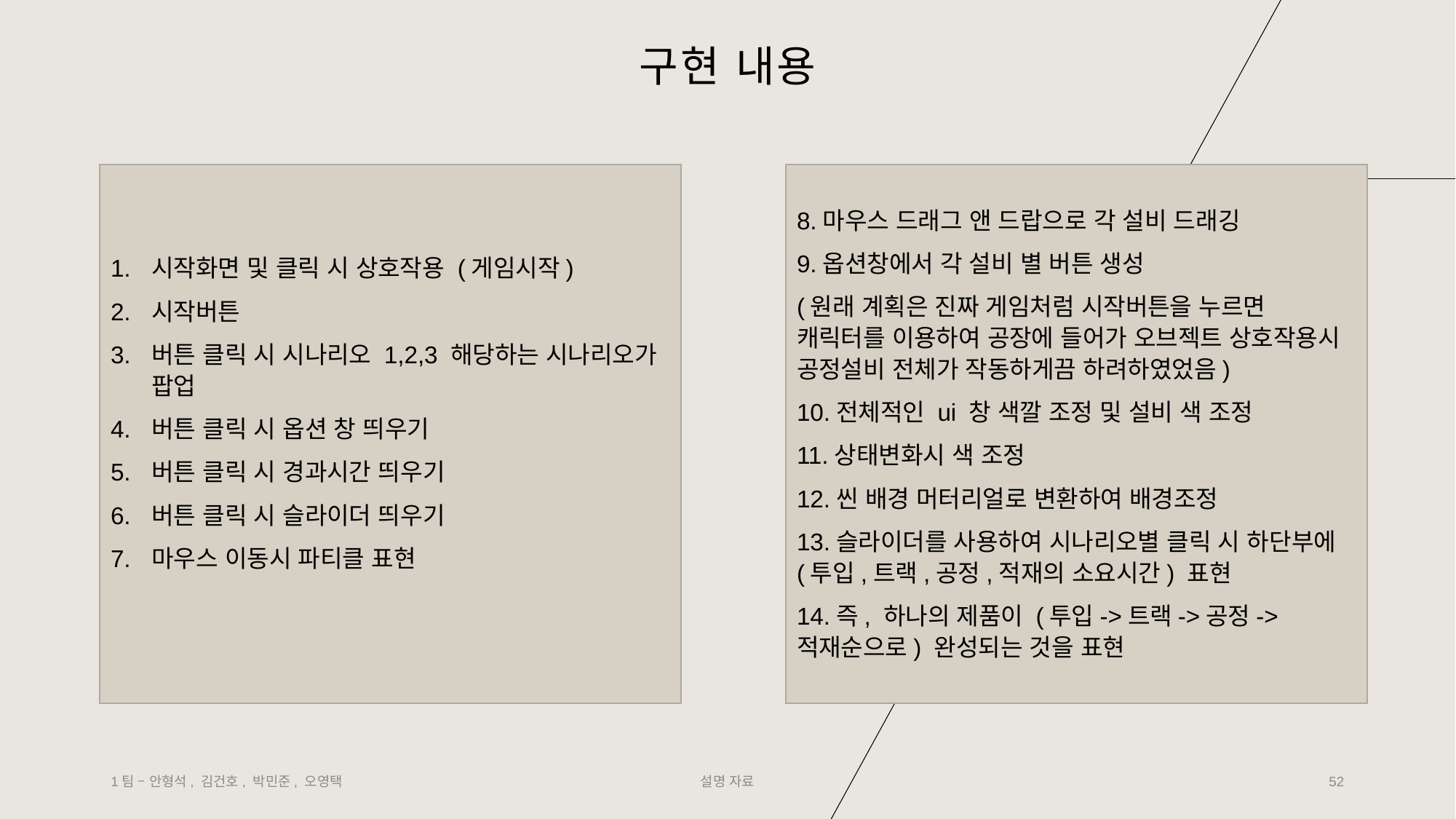

# 구현 내용
시작화면 및 클릭 시 상호작용 (게임시작)
시작버튼
버튼 클릭 시 시나리오 1,2,3 해당하는 시나리오가 팝업
버튼 클릭 시 옵션 창 띄우기
버튼 클릭 시 경과시간 띄우기
버튼 클릭 시 슬라이더 띄우기
마우스 이동시 파티클 표현

8.마우스 드래그 앤 드랍으로 각 설비 드래깅
9.옵션창에서 각 설비 별 버튼 생성
(원래 계획은 진짜 게임처럼 시작버튼을 누르면 캐릭터를 이용하여 공장에 들어가 오브젝트 상호작용시 공정설비 전체가 작동하게끔 하려하였었음)
10.전체적인 ui 창 색깔 조정 및 설비 색 조정
11.상태변화시 색 조정
12.씬 배경 머터리얼로 변환하여 배경조정
13.슬라이더를 사용하여 시나리오별 클릭 시 하단부에(투입,트랙,공정,적재의 소요시간) 표현
14.즉, 하나의 제품이 (투입->트랙->공정->적재순으로) 완성되는 것을 표현

1팀 – 안형석, 김건호, 박민준, 오영택
설명 자료
52